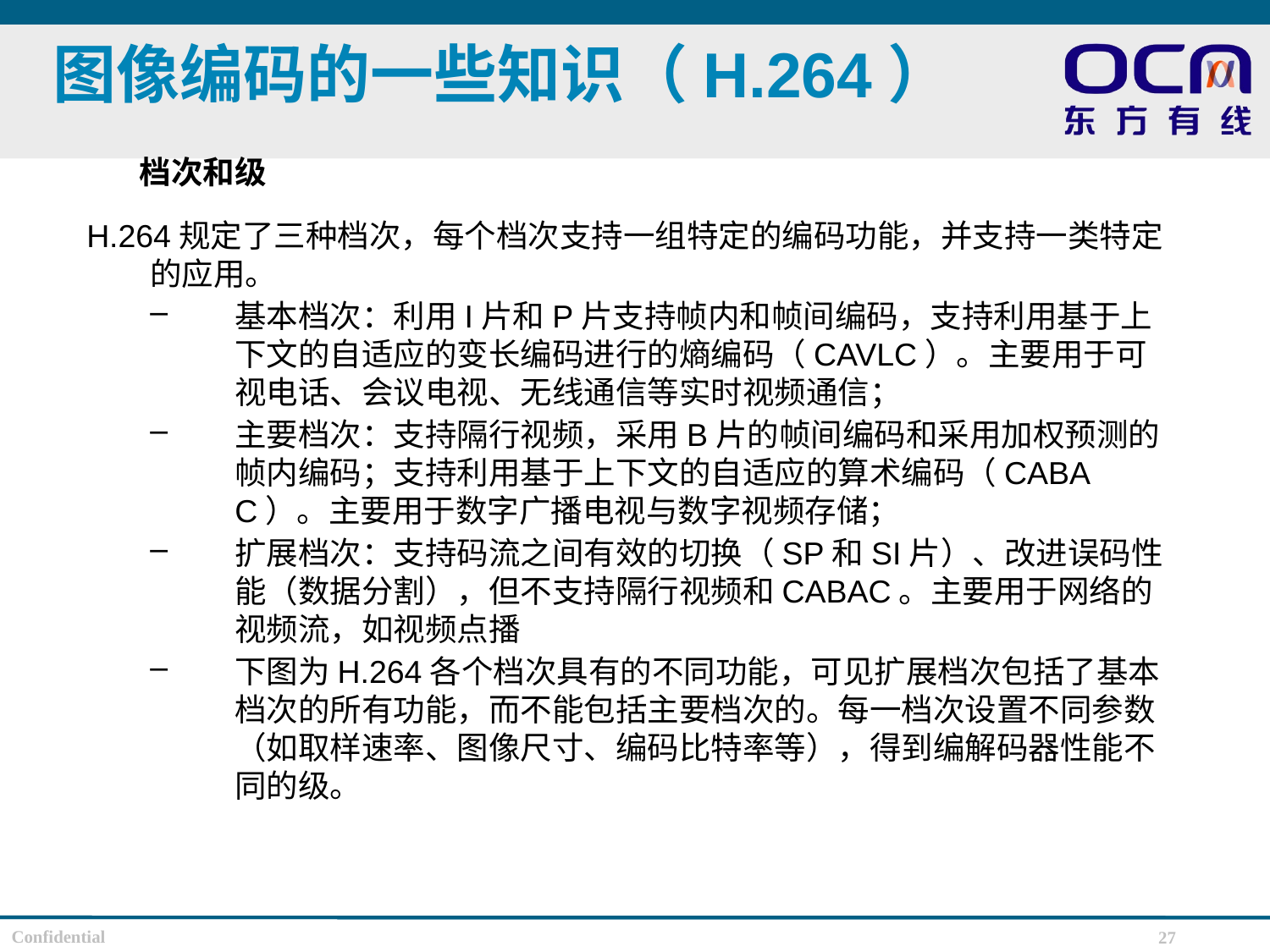

# 图像编码的一些知识（H.264）
档次和级
H.264规定了三种档次，每个档次支持一组特定的编码功能，并支持一类特定的应用。
基本档次：利用I片和P片支持帧内和帧间编码，支持利用基于上下文的自适应的变长编码进行的熵编码（CAVLC）。主要用于可视电话、会议电视、无线通信等实时视频通信；
主要档次：支持隔行视频，采用B片的帧间编码和采用加权预测的帧内编码；支持利用基于上下文的自适应的算术编码（CABAC）。主要用于数字广播电视与数字视频存储；
扩展档次：支持码流之间有效的切换（SP和SI片）、改进误码性能（数据分割），但不支持隔行视频和CABAC。主要用于网络的视频流，如视频点播
下图为H.264各个档次具有的不同功能，可见扩展档次包括了基本档次的所有功能，而不能包括主要档次的。每一档次设置不同参数（如取样速率、图像尺寸、编码比特率等），得到编解码器性能不同的级。